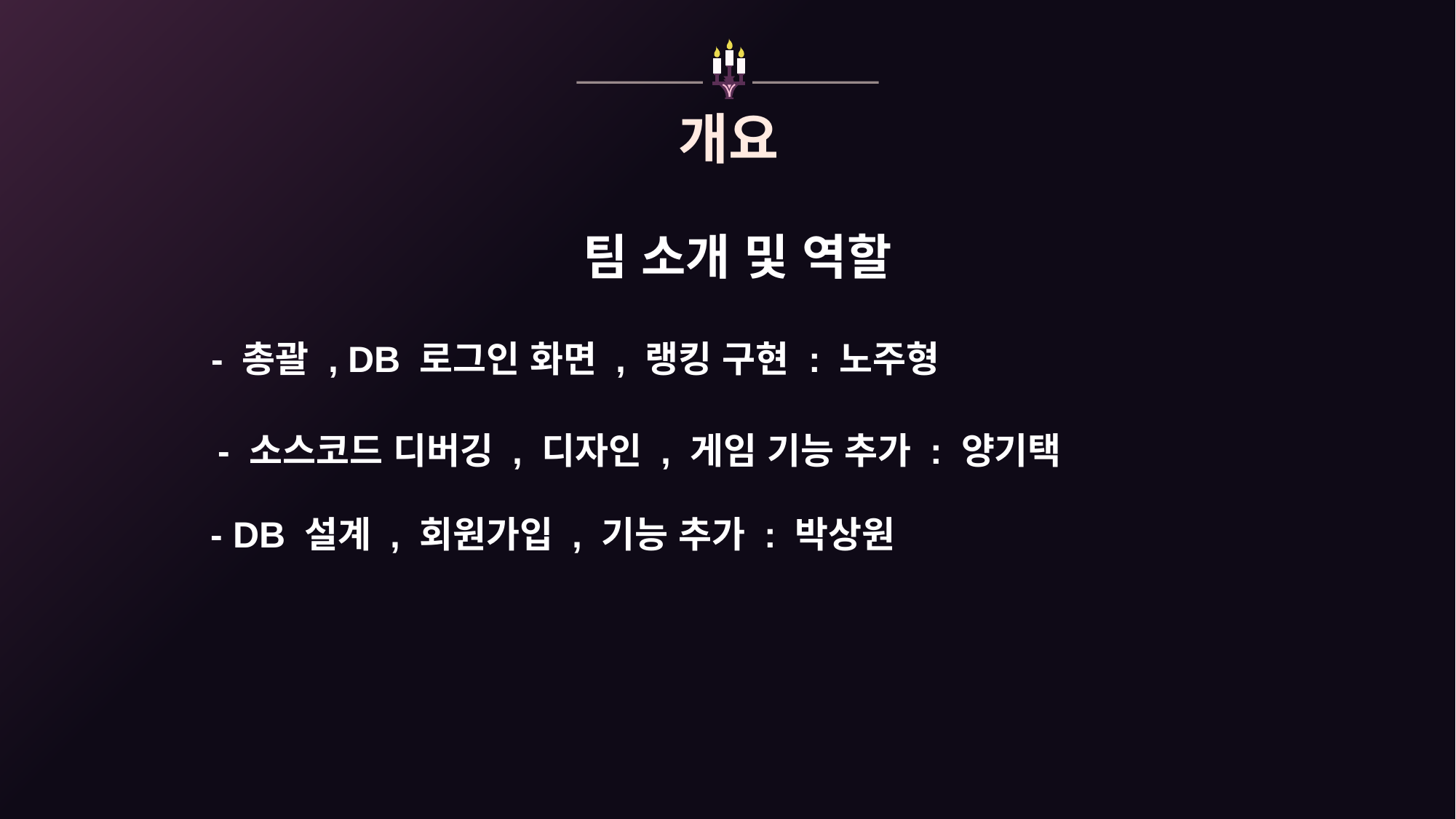

개요
팀 소개 및 역할
- 총괄 , DB 로그인 화면 , 랭킹 구현 : 노주형
- 소스코드 디버깅 , 디자인 , 게임 기능 추가 : 양기택
- DB 설계 , 회원가입 , 기능 추가 : 박상원